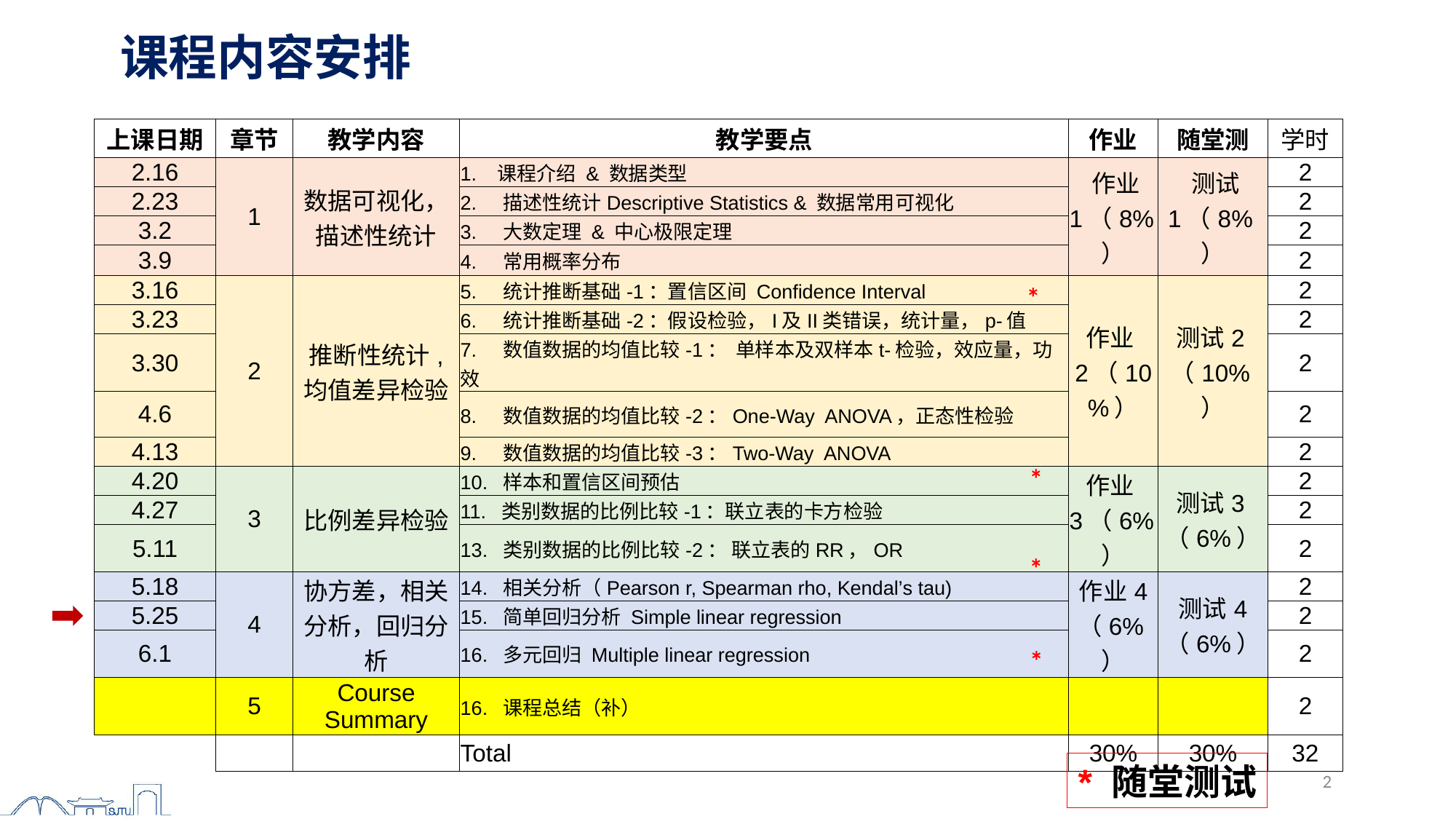

# 课程内容安排
| 上课日期 | 章节 | 教学内容 | 教学要点 | 作业 | 随堂测 | 学时 |
| --- | --- | --- | --- | --- | --- | --- |
| 2.16 | 1 | 数据可视化，描述性统计 | 1.   课程介绍 & 数据类型 | 作业1（8%） | 测试1（8%） | 2 |
| 2.23 |  |  | 2.    描述性统计Descriptive Statistics & 数据常用可视化 |  |  | 2 |
| 3.2 |  |  | 3.    大数定理 & 中心极限定理 |  |  | 2 |
| 3.9 |  |  | 4.    常用概率分布 |  |  | 2 |
| 3.16 | 2 | 推断性统计, 均值差异检验 | 5.    统计推断基础-1：置信区间 Confidence Interval | 作业2（10%） | 测试2（10%） | 2 |
| 3.23 |  |  | 6.    统计推断基础-2：假设检验，I及II类错误，统计量，p-值 |  |  | 2 |
| 3.30 |  |  | 7.    数值数据的均值比较-1： 单样本及双样本t-检验，效应量，功效 |  |  | 2 |
| 4.6 |  |  | 8.    数值数据的均值比较-2：One-Way ANOVA，正态性检验 |  |  | 2 |
| 4.13 |  |  | 9.    数值数据的均值比较-3：Two-Way ANOVA |  |  | 2 |
| 4.20 | 3 | 比例差异检验 | 10.  样本和置信区间预估 | 作业3（6%） | 测试3（6%） | 2 |
| 4.27 |  |  | 11.  类别数据的比例比较-1：联立表的卡方检验 |  |  | 2 |
| 5.11 |  |  | 13.  类别数据的比例比较-2： 联立表的RR，OR |  |  | 2 |
| 5.18 | 4 | 协方差，相关分析，回归分析 | 14.  相关分析（Pearson r, Spearman rho, Kendal’s tau) | 作业4 （6%） | 测试4 （6%） | 2 |
| 5.25 |  |  | 15.  简单回归分析 Simple linear regression |  |  | 2 |
| 6.1 |  |  | 16.  多元回归 Multiple linear regression |  |  | 2 |
|  | 5 | Course Summary | 16.  课程总结（补） |  |  | 2 |
|  |  |  | Total | 30% | 30% | 32 |
*
*
*

*
* 随堂测试
2